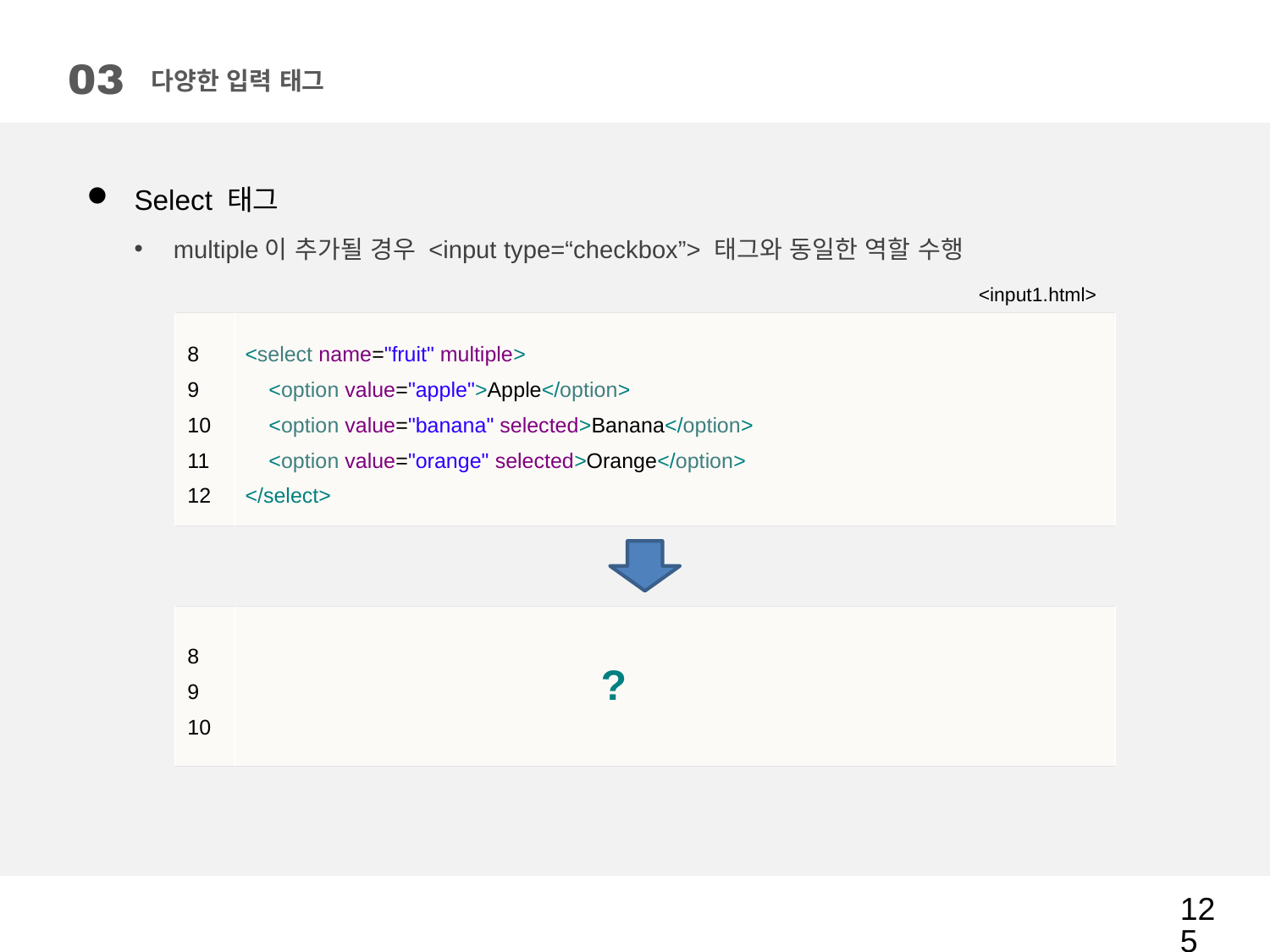

03
다양한 입력 태그
Select 태그
multiple이 추가될 경우 <input type=“checkbox”> 태그와 동일한 역할 수행
<input1.html>
| 8 9 10 11 12 | <select name="fruit" multiple> <option value="apple">Apple</option> <option value="banana" selected>Banana</option> <option value="orange" selected>Orange</option> </select> |
| --- | --- |

| 8 9 10 | ? |
| --- | --- |
125